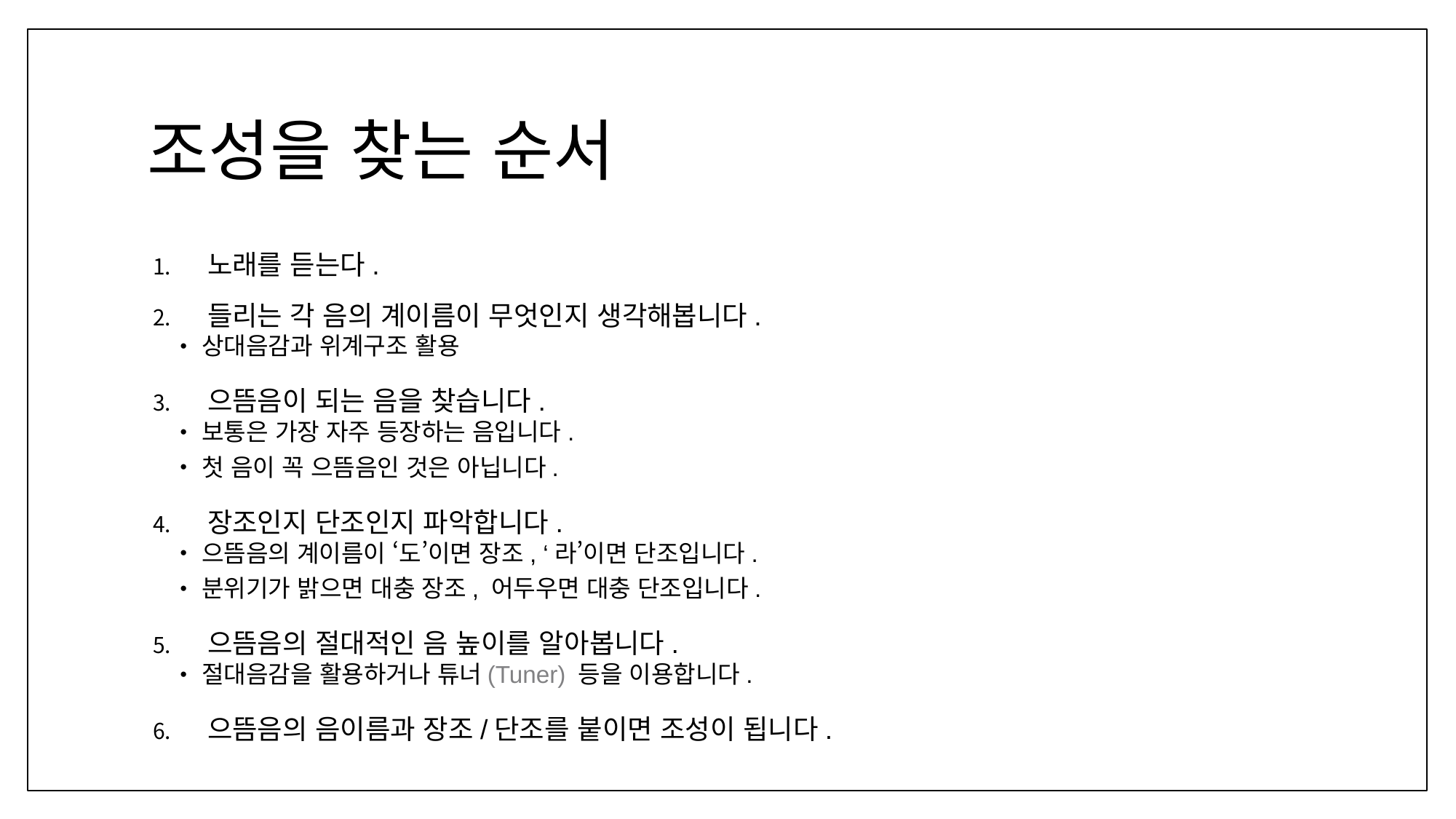

# 조성을 찾는 순서
노래를 듣는다.
들리는 각 음의 계이름이 무엇인지 생각해봅니다.
상대음감과 위계구조 활용
으뜸음이 되는 음을 찾습니다.
보통은 가장 자주 등장하는 음입니다.
첫 음이 꼭 으뜸음인 것은 아닙니다.
장조인지 단조인지 파악합니다.
으뜸음의 계이름이 ‘도’이면 장조, ‘라’이면 단조입니다.
분위기가 밝으면 대충 장조, 어두우면 대충 단조입니다.
으뜸음의 절대적인 음 높이를 알아봅니다.
절대음감을 활용하거나 튜너(Tuner) 등을 이용합니다.
으뜸음의 음이름과 장조/단조를 붙이면 조성이 됩니다.